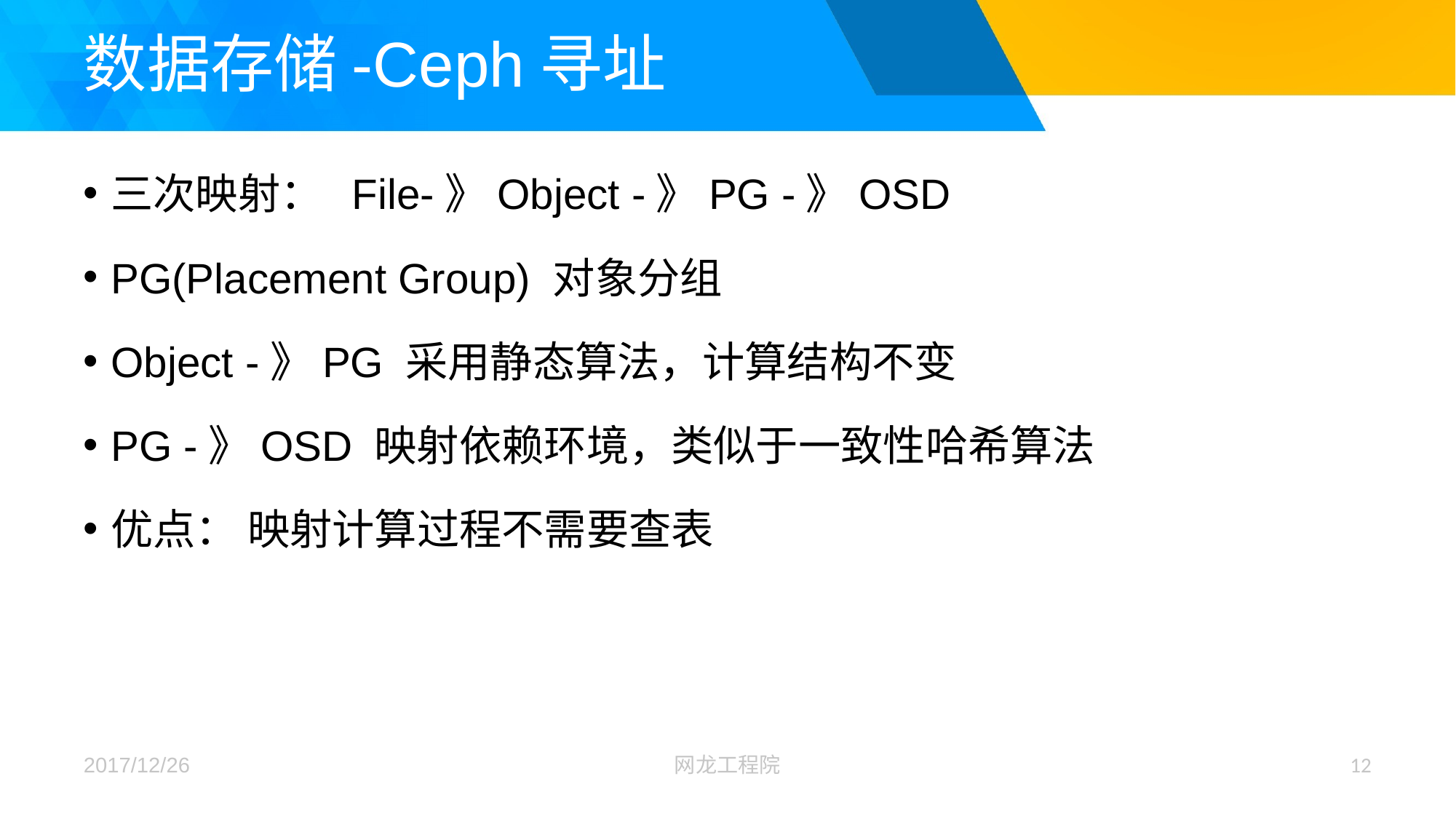

# 数据存储-Ceph寻址
三次映射：  File-》Object -》PG -》OSD
PG(Placement Group) 对象分组
Object -》PG 采用静态算法，计算结构不变
PG -》OSD 映射依赖环境，类似于一致性哈希算法
优点： 映射计算过程不需要查表
2017/12/26
网龙工程院
12